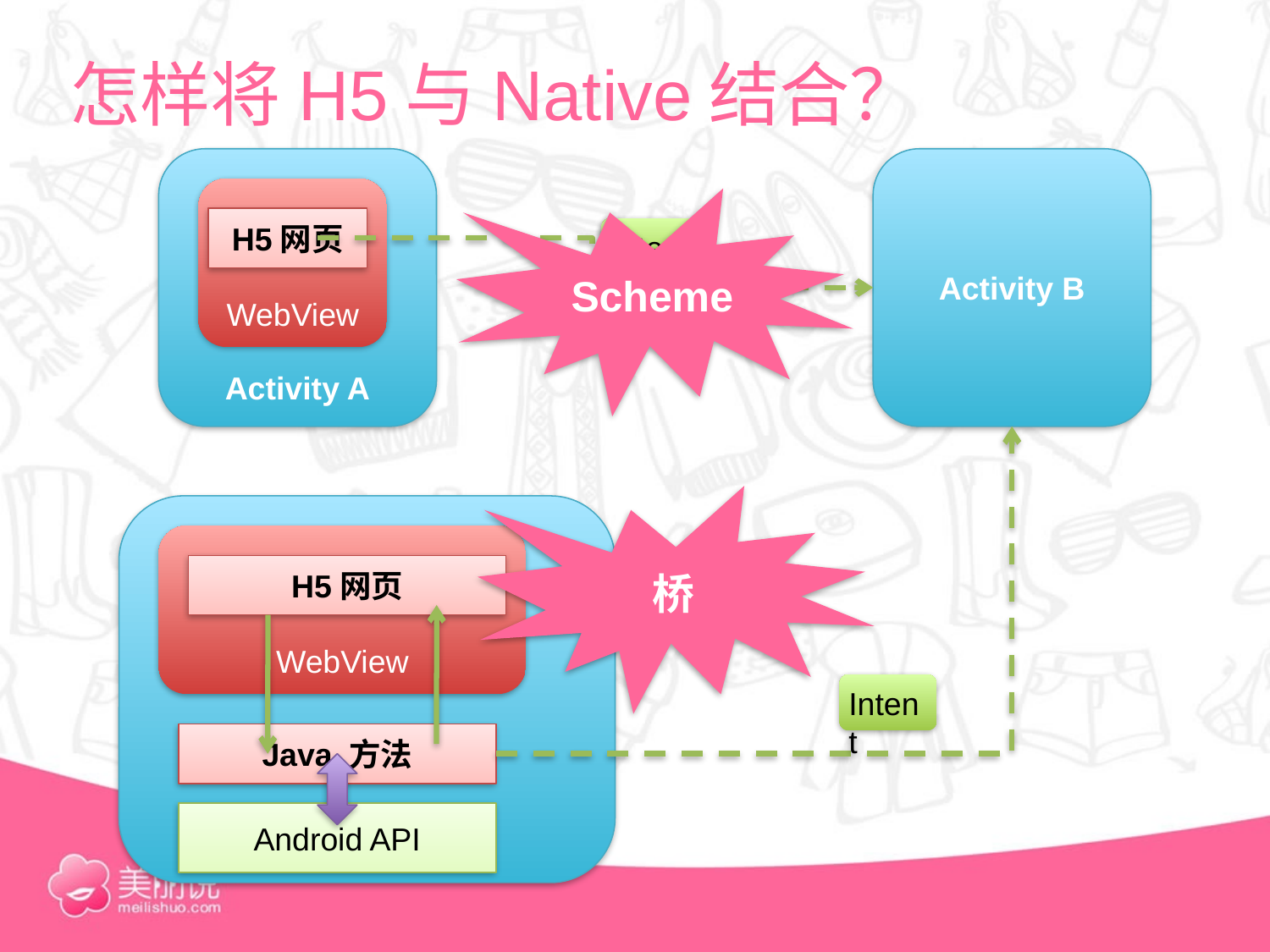

# 怎样将H5与Native结合？
Activity A
Activity B
WebView
Scheme
H5网页
Intent
桥

WebView
H5网页
Intent
Java 方法

Android API